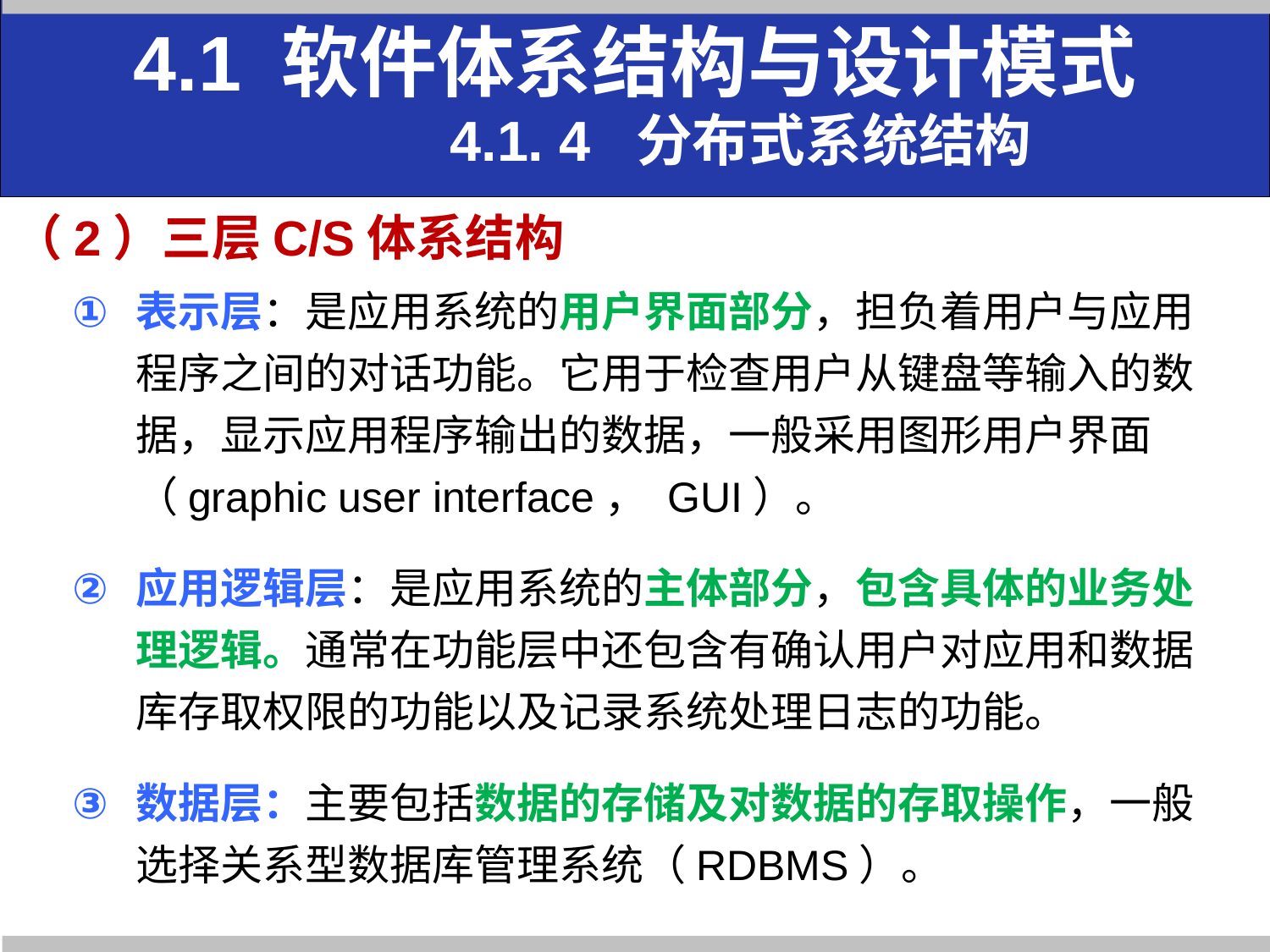

4.1 软件体系结构与设计模式
           4.1. 4  分布式系统结构
（2）三层C/S体系结构
表示层：是应用系统的用户界面部分，担负着用户与应用程序之间的对话功能。它用于检查用户从键盘等输入的数据，显示应用程序输出的数据，一般采用图形用户界面（graphic user interface， GUI）。
应用逻辑层：是应用系统的主体部分，包含具体的业务处理逻辑。通常在功能层中还包含有确认用户对应用和数据库存取权限的功能以及记录系统处理日志的功能。
数据层：主要包括数据的存储及对数据的存取操作，一般选择关系型数据库管理系统（RDBMS）。
425